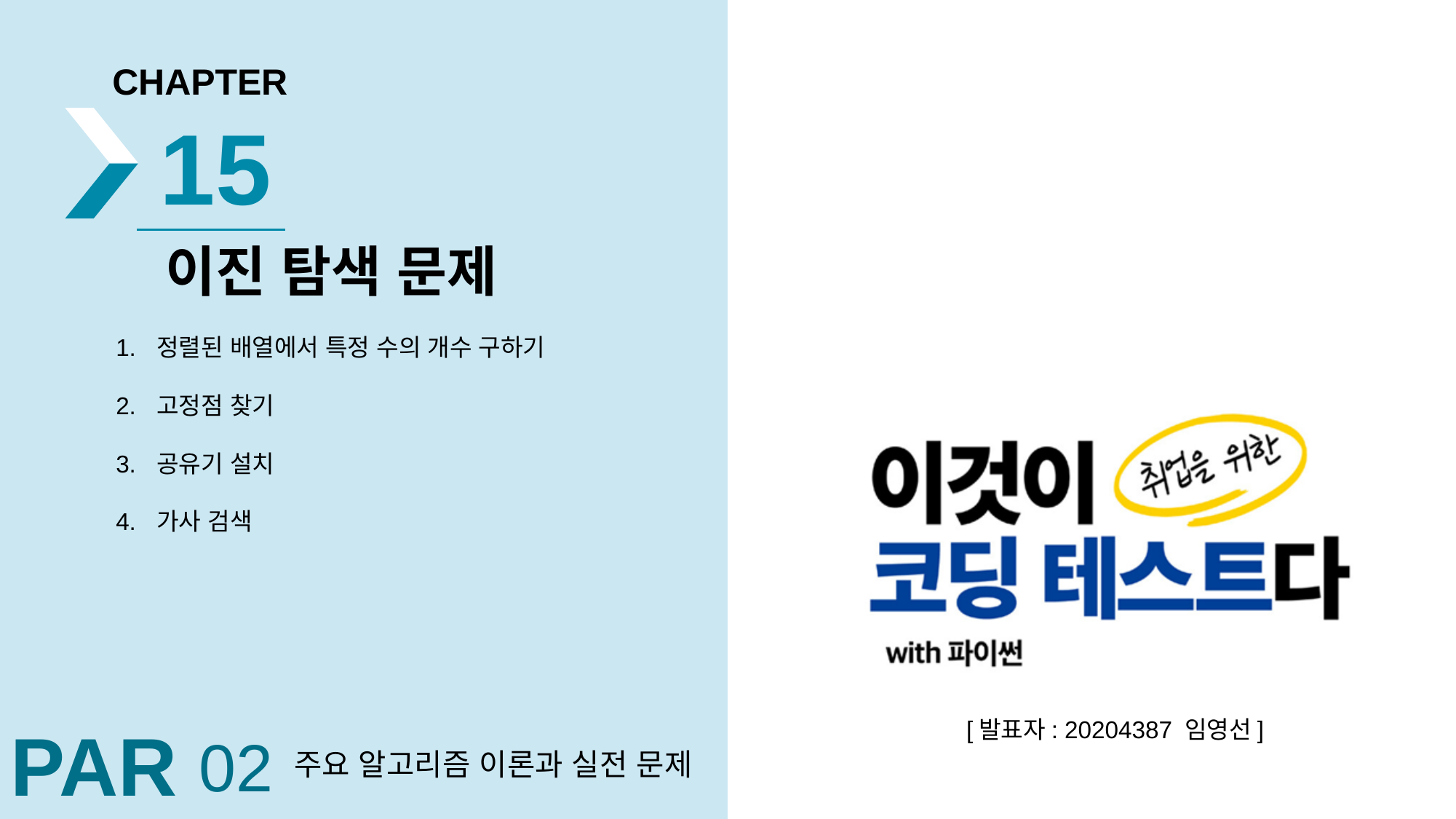

15
이진 탐색 문제
정렬된 배열에서 특정 수의 개수 구하기
고정점 찾기
공유기 설치
가사 검색
[발표자: 20204387 임영선]
02
주요 알고리즘 이론과 실전 문제